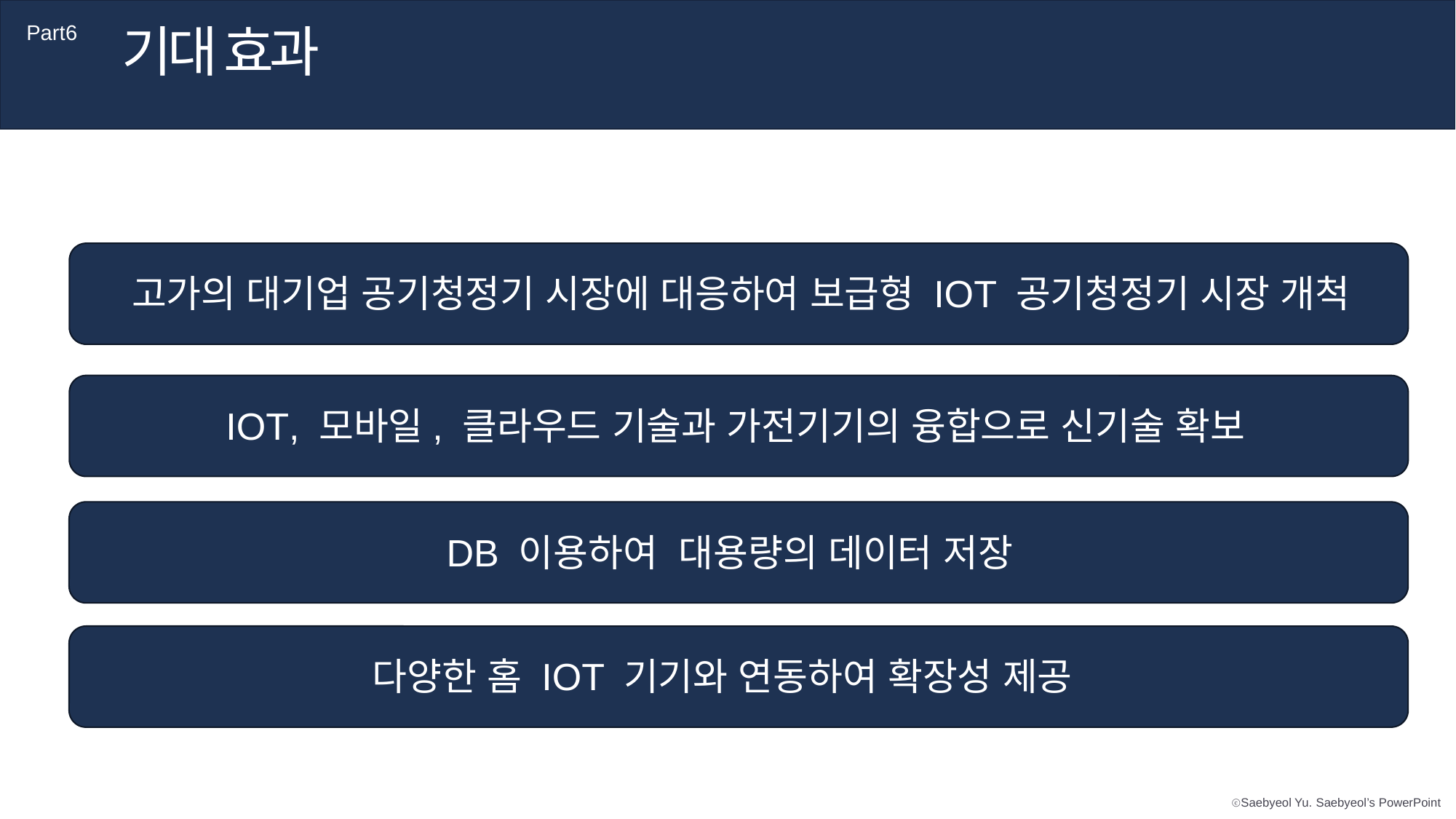

기대 효과

Part6

고가의 대기업 공기청정기 시장에 대응하여 보급형 IOT 공기청정기 시장 개척

IOT, 모바일, 클라우드 기술과 가전기기의 융합으로 신기술 확보

DB 이용하여  대용량의 데이터 저장

다양한 홈 IOT 기기와 연동하여 확장성 제공